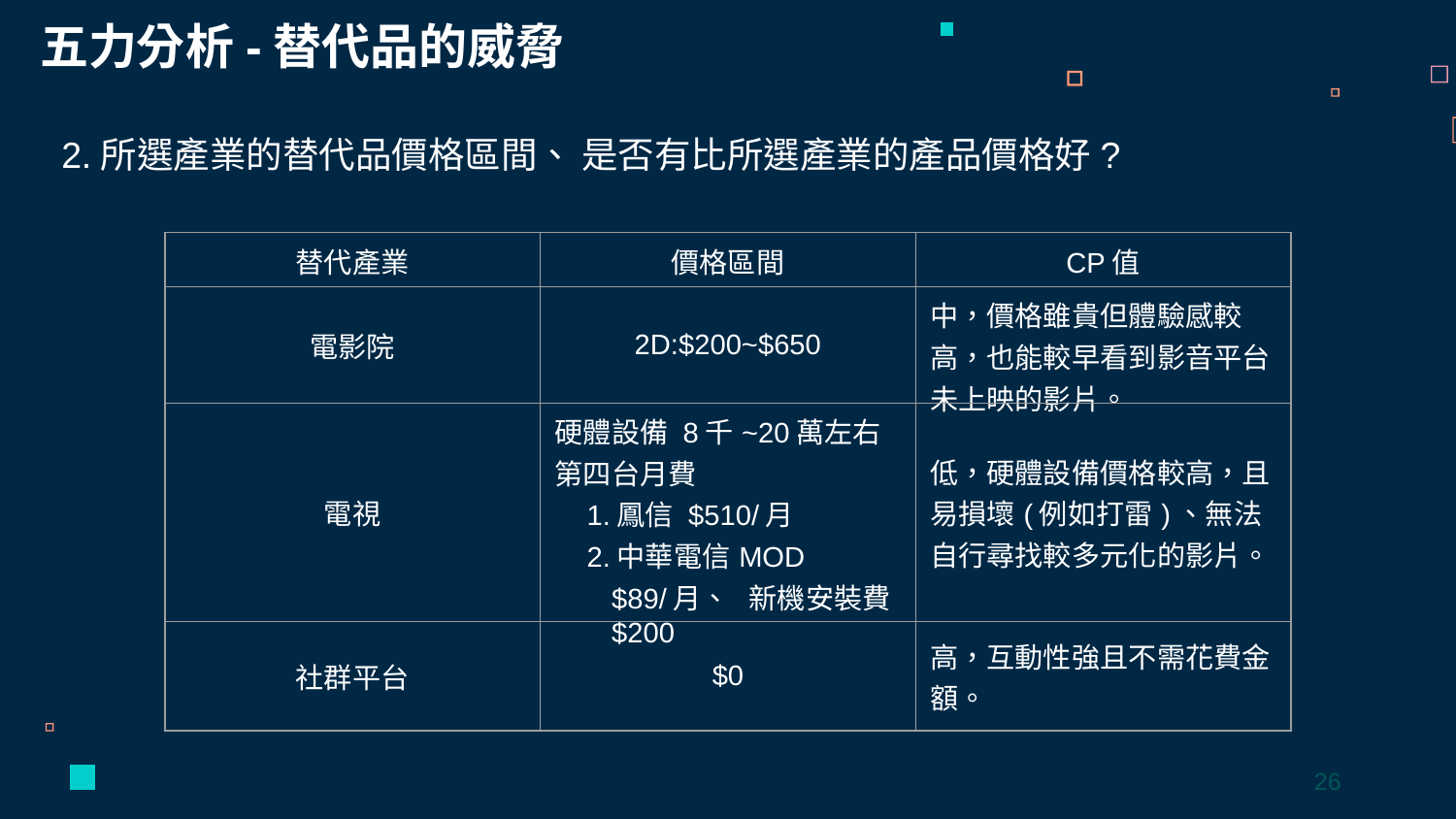

五力分析-替代品的威脅
2.所選產業的替代品價格區間、 是否有比所選產業的產品價格好?

| 替代產業 | 價格區間 | CP值 |
| --- | --- | --- |
| 電影院 | 2D:$200~$650 | 中，價格雖貴但體驗感較高，也能較早看到影音平台未上映的影片。 |
| 電視 | 硬體設備 8千~20萬左右 第四台月費 1.鳳信 $510/月 2.中華電信MOD $89/月、 新機安裝費 $200 | 低，硬體設備價格較高，且易損壞(例如打雷)、無法自行尋找較多元化的影片。 |
| 社群平台 | $0 | 高，互動性強且不需花費金額。 |
26